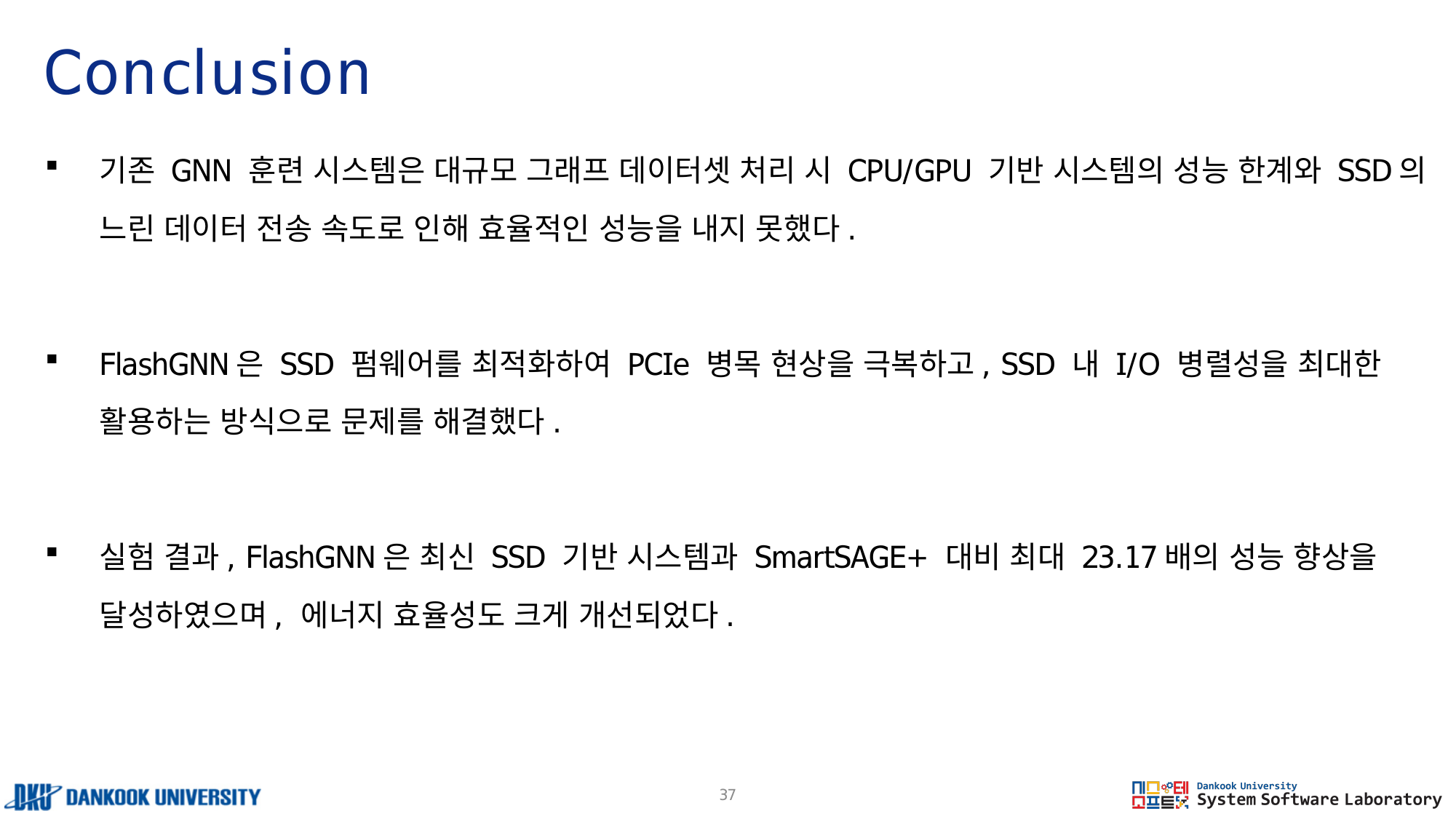

# Conclusion
기존 GNN 훈련 시스템은 대규모 그래프 데이터셋 처리 시 CPU/GPU 기반 시스템의 성능 한계와 SSD의 느린 데이터 전송 속도로 인해 효율적인 성능을 내지 못했다.

FlashGNN은 SSD 펌웨어를 최적화하여 PCIe 병목 현상을 극복하고, SSD 내 I/O 병렬성을 최대한 활용하는 방식으로 문제를 해결했다.

실험 결과, FlashGNN은 최신 SSD 기반 시스템과 SmartSAGE+ 대비 최대 23.17배의 성능 향상을 달성하였으며, 에너지 효율성도 크게 개선되었다.
37